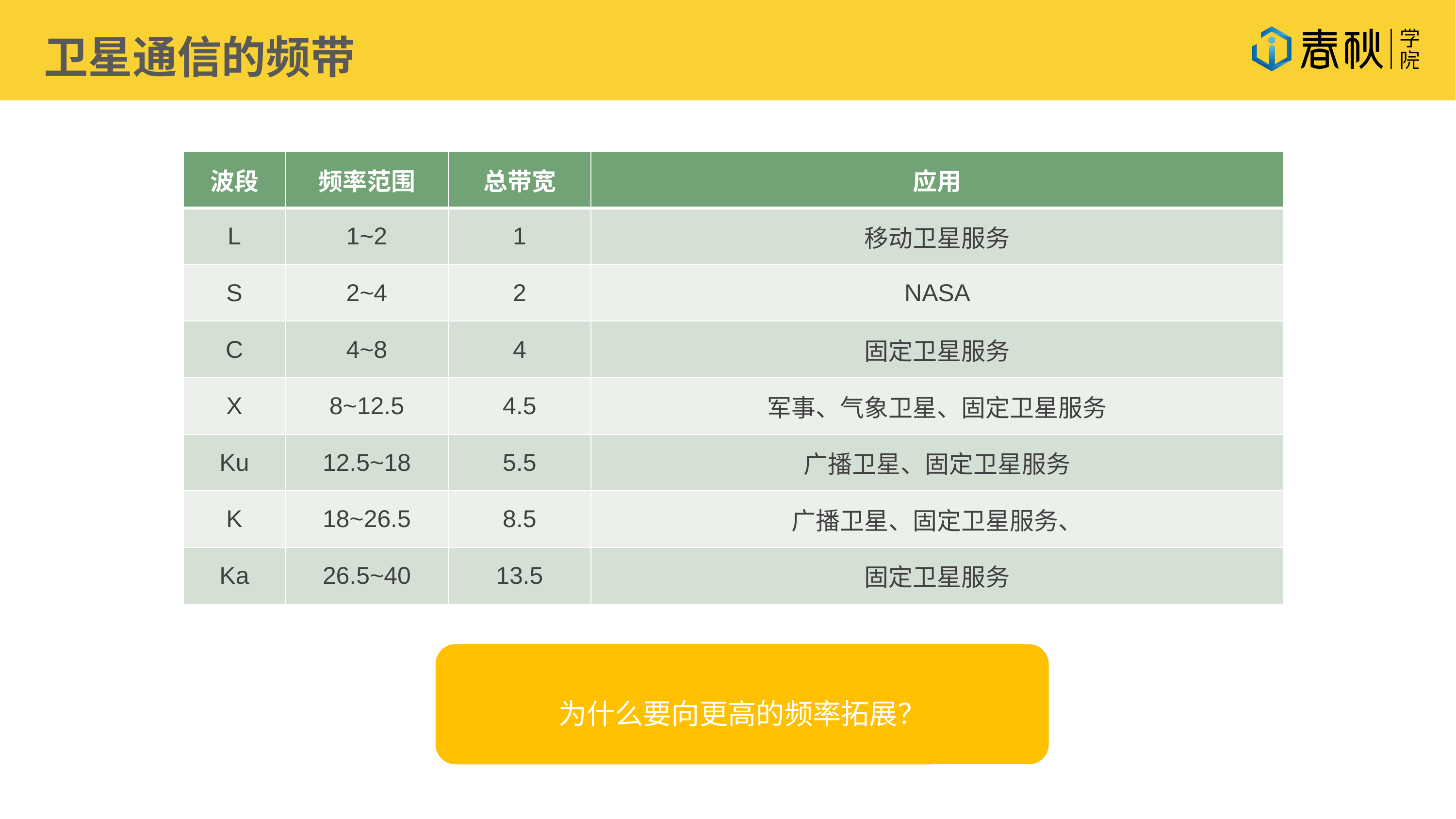

卫星通信的频带
| 波段 | 频率范围 | 总带宽 | 应用 |
| --- | --- | --- | --- |
| L | 1~2 | 1 | 移动卫星服务 |
| S | 2~4 | 2 | NASA |
| C | 4~8 | 4 | 固定卫星服务 |
| X | 8~12.5 | 4.5 | 军事、气象卫星、固定卫星服务 |
| Ku | 12.5~18 | 5.5 | 广播卫星、固定卫星服务 |
| K | 18~26.5 | 8.5 | 广播卫星、固定卫星服务、 |
| Ka | 26.5~40 | 13.5 | 固定卫星服务 |
为什么要向更高的频率拓展？